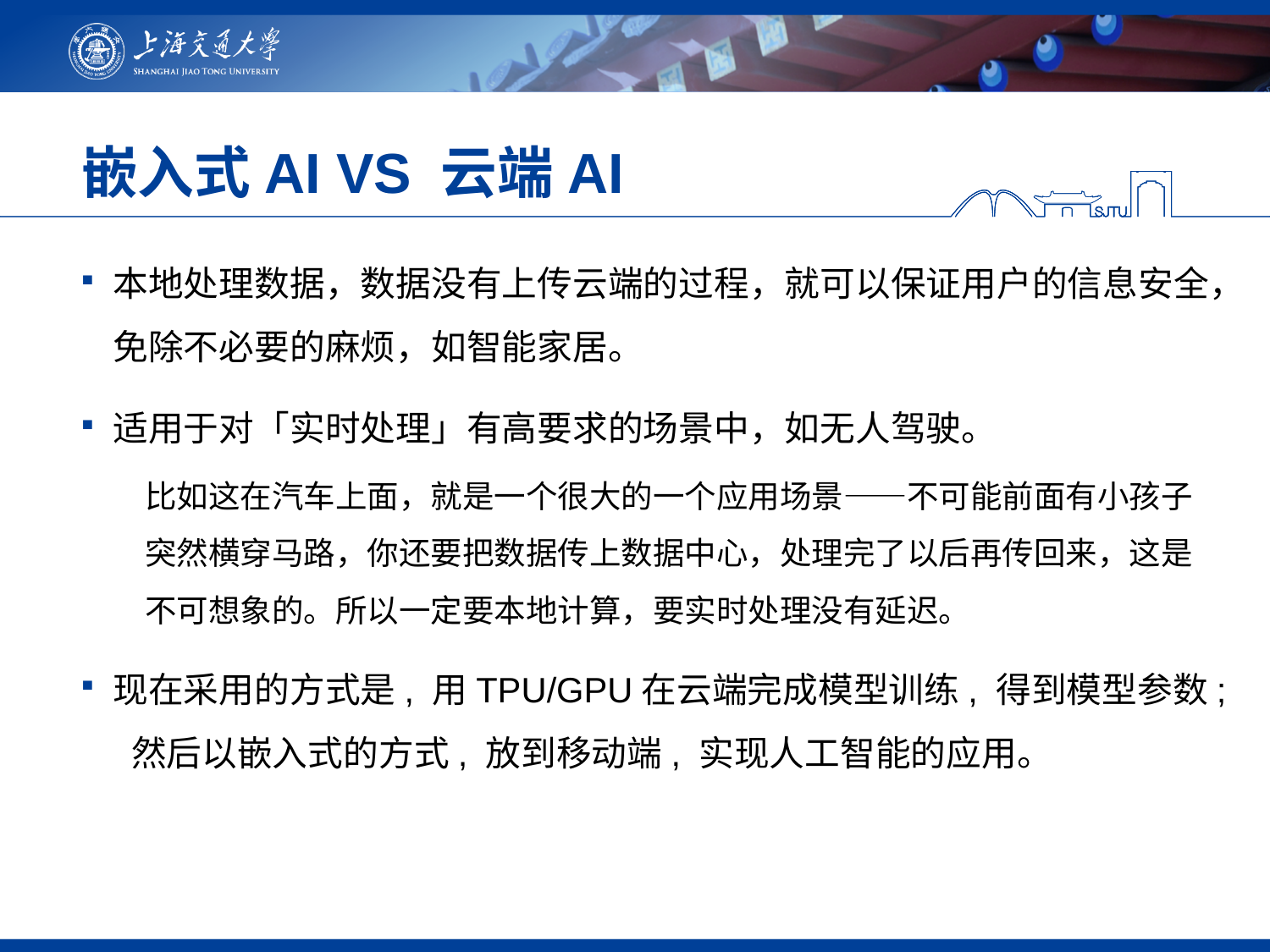

# 嵌入式AI VS 云端AI
本地处理数据，数据没有上传云端的过程，就可以保证用户的信息安全，免除不必要的麻烦，如智能家居。
适用于对「实时处理」有高要求的场景中，如无人驾驶。
比如这在汽车上面，就是一个很大的一个应用场景——不可能前面有小孩子突然横穿马路，你还要把数据传上数据中心，处理完了以后再传回来，这是不可想象的。所以一定要本地计算，要实时处理没有延迟。
现在采用的方式是, 用TPU/GPU在云端完成模型训练, 得到模型参数; 然后以嵌入式的方式, 放到移动端, 实现人工智能的应用。